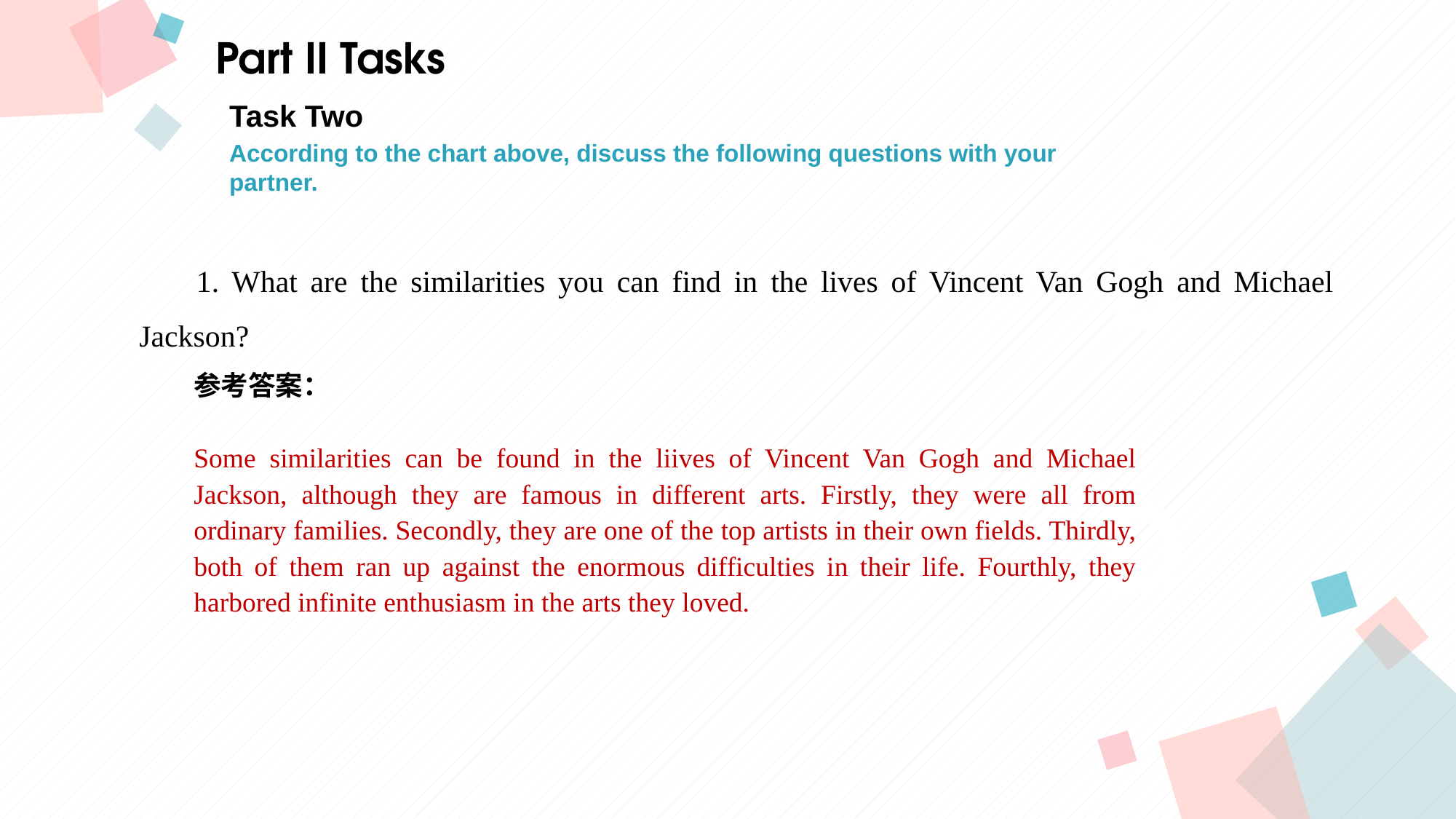

Part II Tasks
Task Two

According to the chart above, discuss the following questions with your
partner.
A
B
     1. What are the similarities you can find in the lives of Vincent Van Gogh and Michael Jackson?
参考答案：

Some similarities can be found in the liives of Vincent Van Gogh and Michael Jackson, although they are famous in different arts. Firstly, they were all from ordinary families. Secondly, they are one of the top artists in their own fields. Thirdly, both of them ran up against the enormous difficulties in their life. Fourthly, they harbored infinite enthusiasm in the arts they loved.
C
D